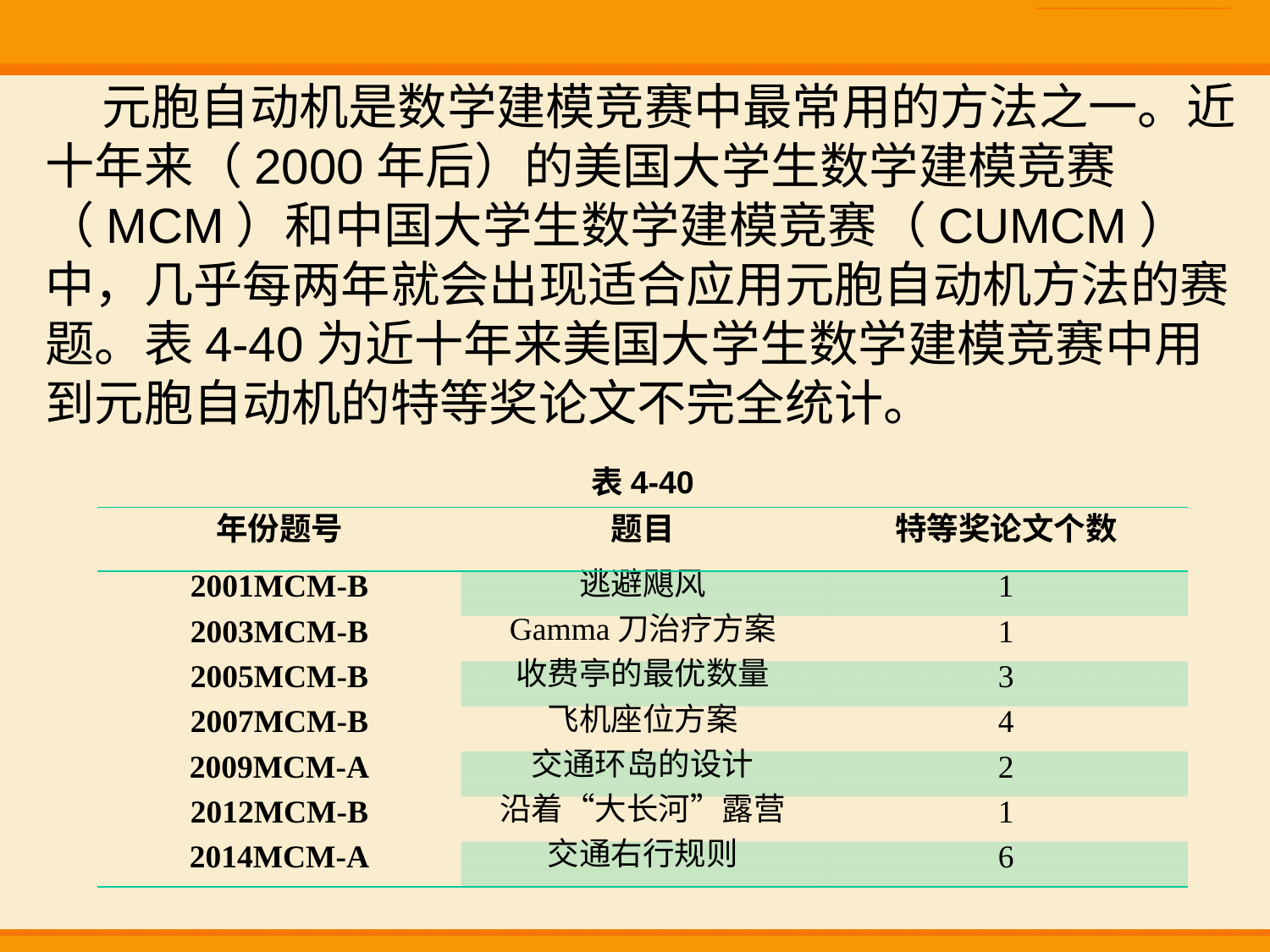

元胞自动机是数学建模竞赛中最常用的方法之一。近十年来（2000年后）的美国大学生数学建模竞赛（MCM）和中国大学生数学建模竞赛（CUMCM）中，几乎每两年就会出现适合应用元胞自动机方法的赛题。表4-40为近十年来美国大学生数学建模竞赛中用到元胞自动机的特等奖论文不完全统计。
表4-40
| 年份题号 | 题目 | 特等奖论文个数 |
| --- | --- | --- |
| 2001MCM-B | 逃避飓风 | 1 |
| 2003MCM-B | Gamma刀治疗方案 | 1 |
| 2005MCM-B | 收费亭的最优数量 | 3 |
| 2007MCM-B | 飞机座位方案 | 4 |
| 2009MCM-A | 交通环岛的设计 | 2 |
| 2012MCM-B | 沿着“大长河”露营 | 1 |
| 2014MCM-A | 交通右行规则 | 6 |